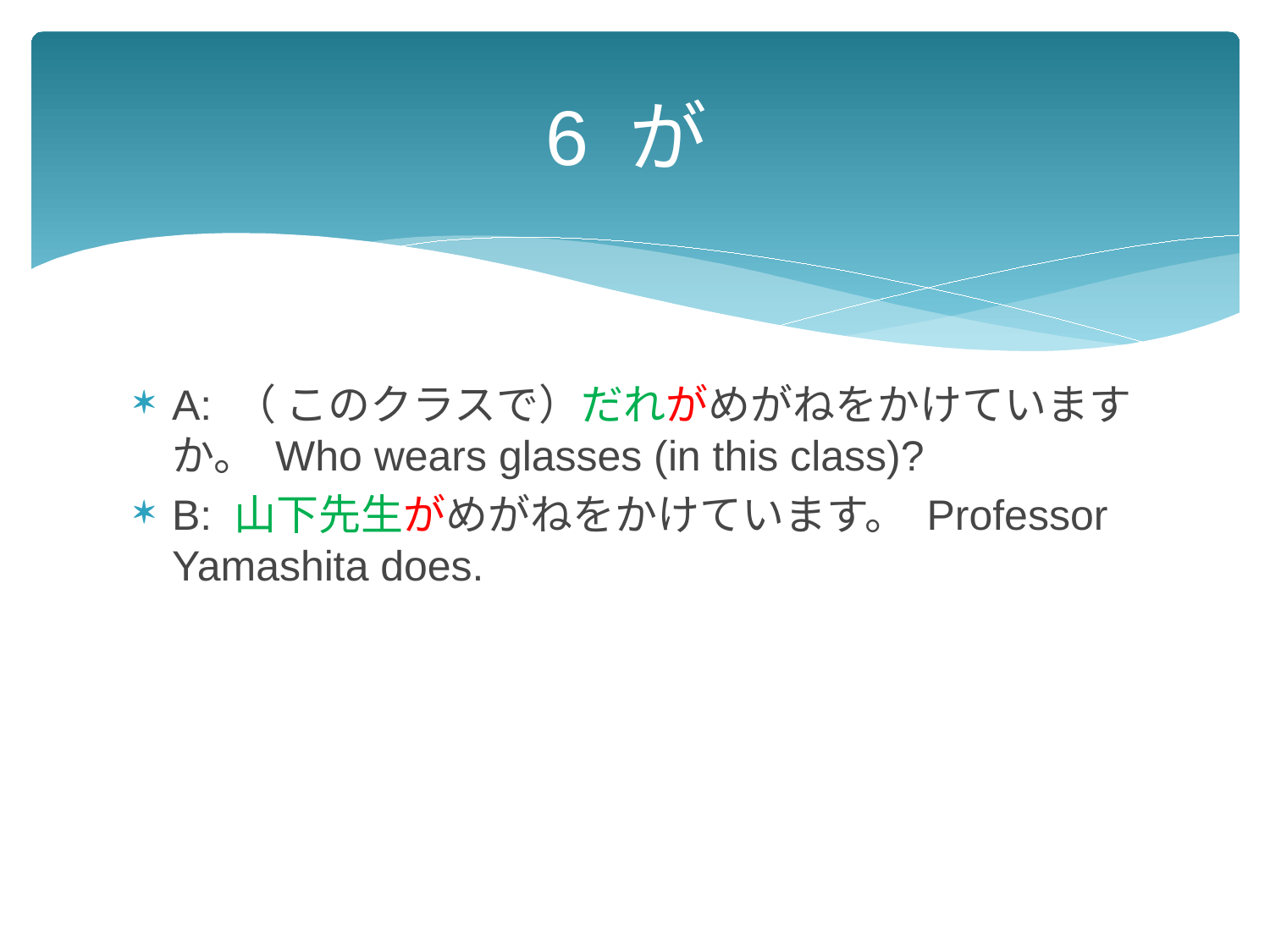

# 6 が
A: （ このクラスで）だれがめがねをかけていますか。 Who wears glasses (in this class)?
B: 山下先生がめがねをかけています。 Professor Yamashita does.